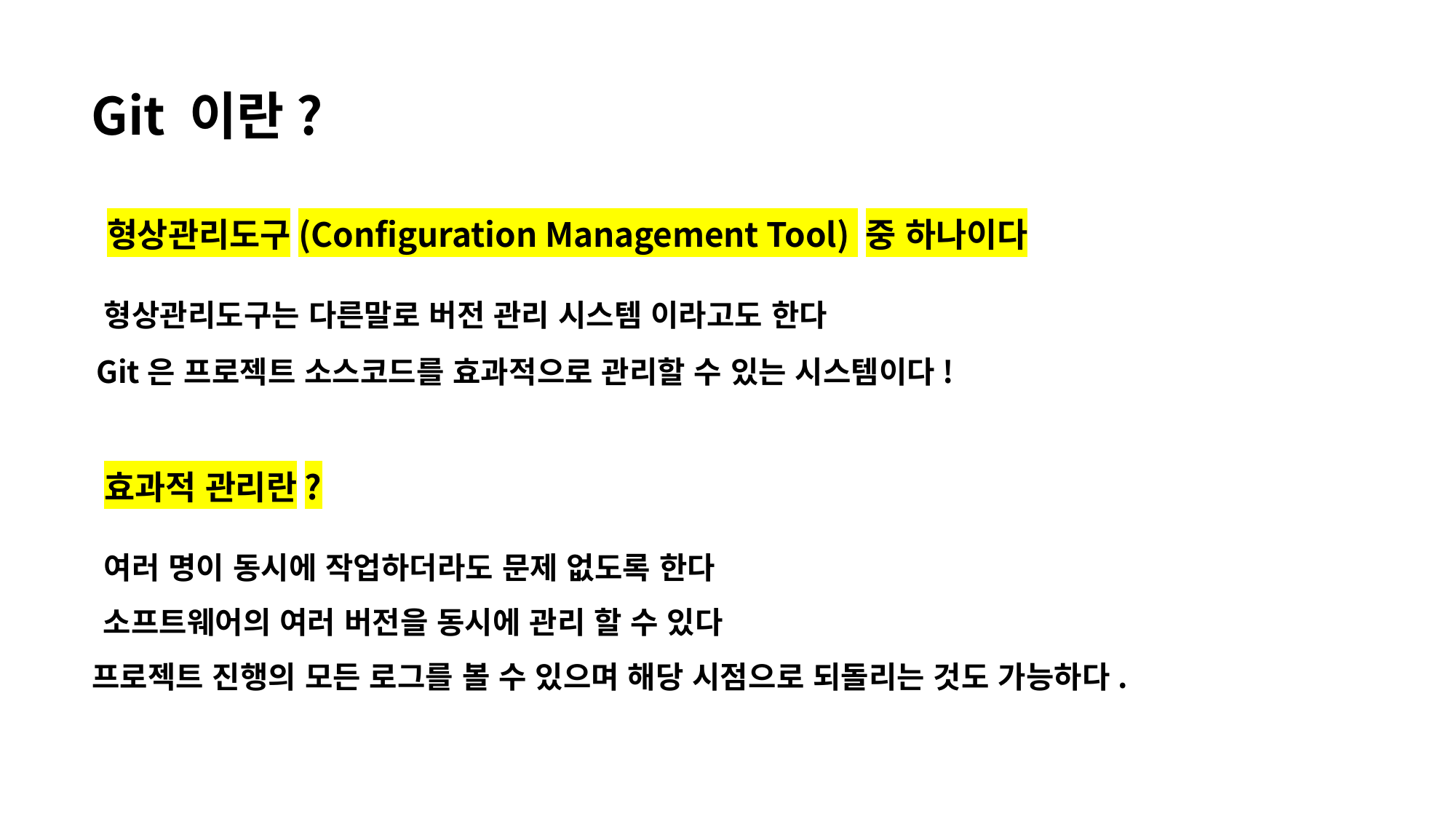

Git 이란?
형상관리도구(Configuration Management Tool) 중 하나이다
형상관리도구는 다른말로 버전 관리 시스템 이라고도 한다
Git은 프로젝트 소스코드를 효과적으로 관리할 수 있는 시스템이다!
효과적 관리란?
여러 명이 동시에 작업하더라도 문제 없도록 한다
소프트웨어의 여러 버전을 동시에 관리 할 수 있다
프로젝트 진행의 모든 로그를 볼 수 있으며 해당 시점으로 되돌리는 것도 가능하다.